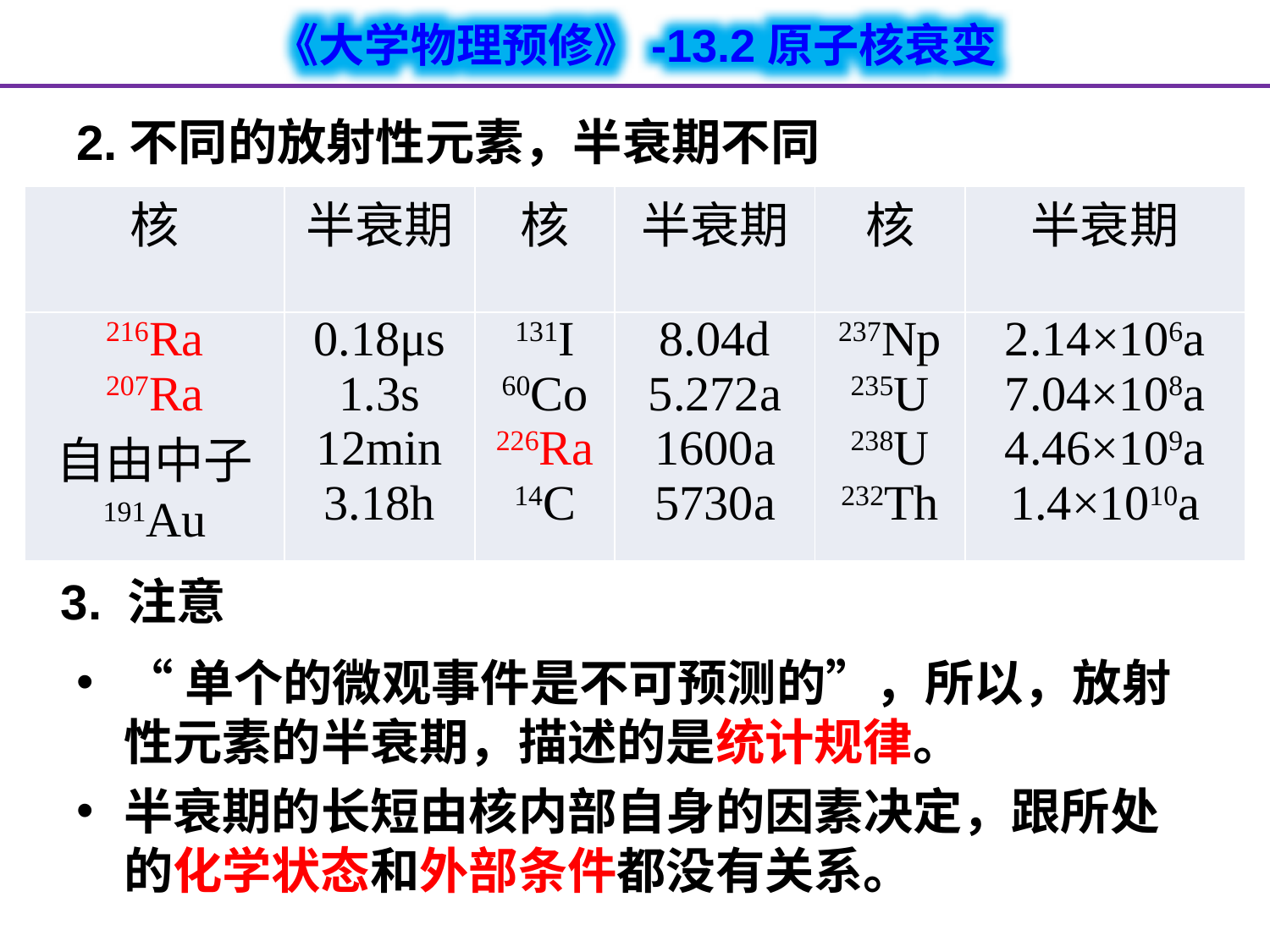

# 2.不同的放射性元素，半衰期不同
| 核 | 半衰期 | 核 | 半衰期 | 核 | 半衰期 |
| --- | --- | --- | --- | --- | --- |
| 216Ra 207Ra 自由中子 191Au | 0.18μs 1.3s 12min 3.18h | 131I 60Co 226Ra 14C | 8.04d 5.272a 1600a 5730a | 237Np 235U 238U 232Th | 2.14×106a 7.04×108a 4.46×109a 1.4×1010a |
3. 注意
“单个的微观事件是不可预测的”，所以，放射性元素的半衰期，描述的是统计规律。
半衰期的长短由核内部自身的因素决定，跟所处的化学状态和外部条件都没有关系。